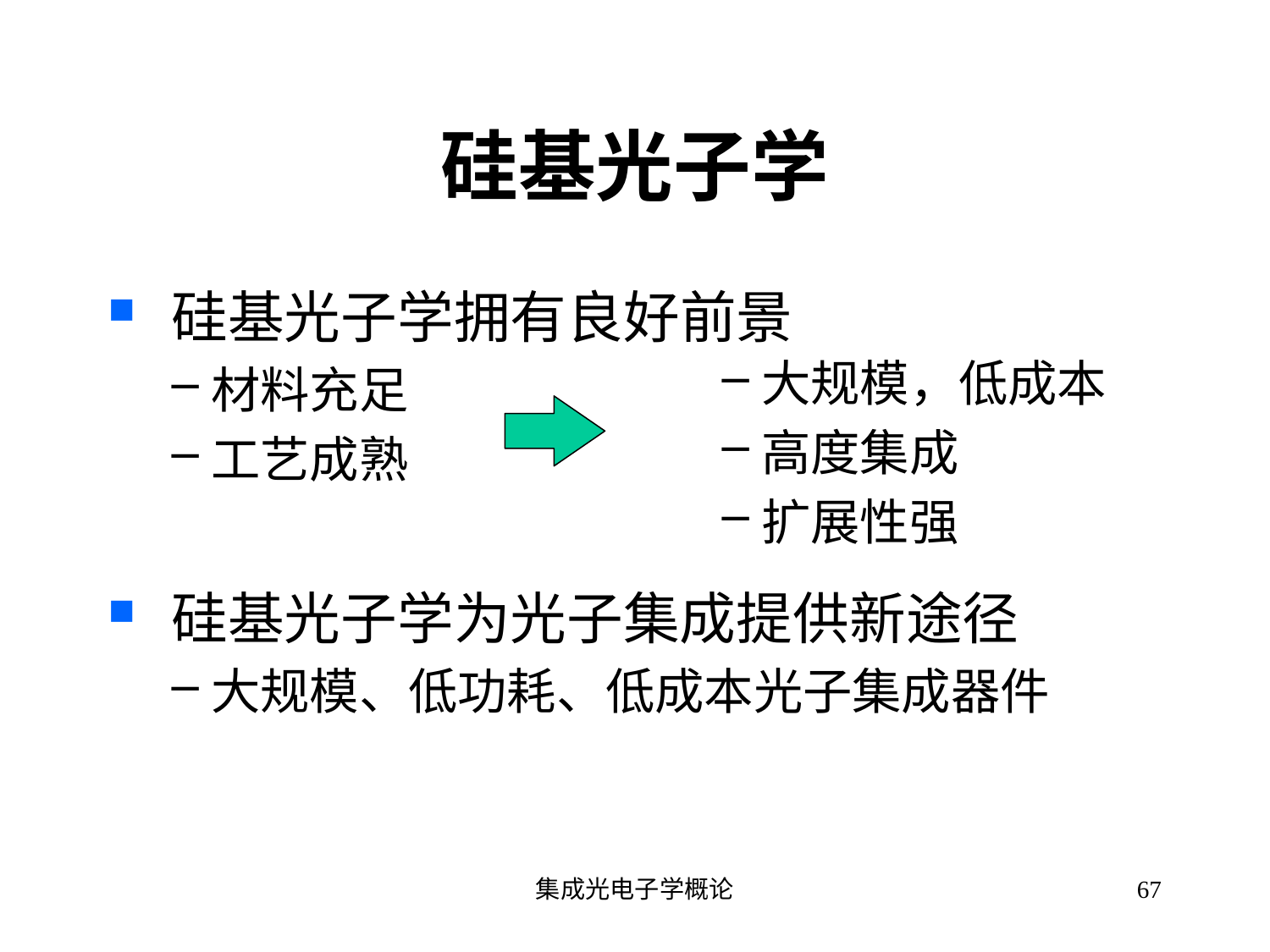

# 硅基光子学
硅基光子学拥有良好前景
材料充足
工艺成熟

硅基光子学为光子集成提供新途径
大规模、低功耗、低成本光子集成器件
大规模，低成本
高度集成
扩展性强

集成光电子学概论
67